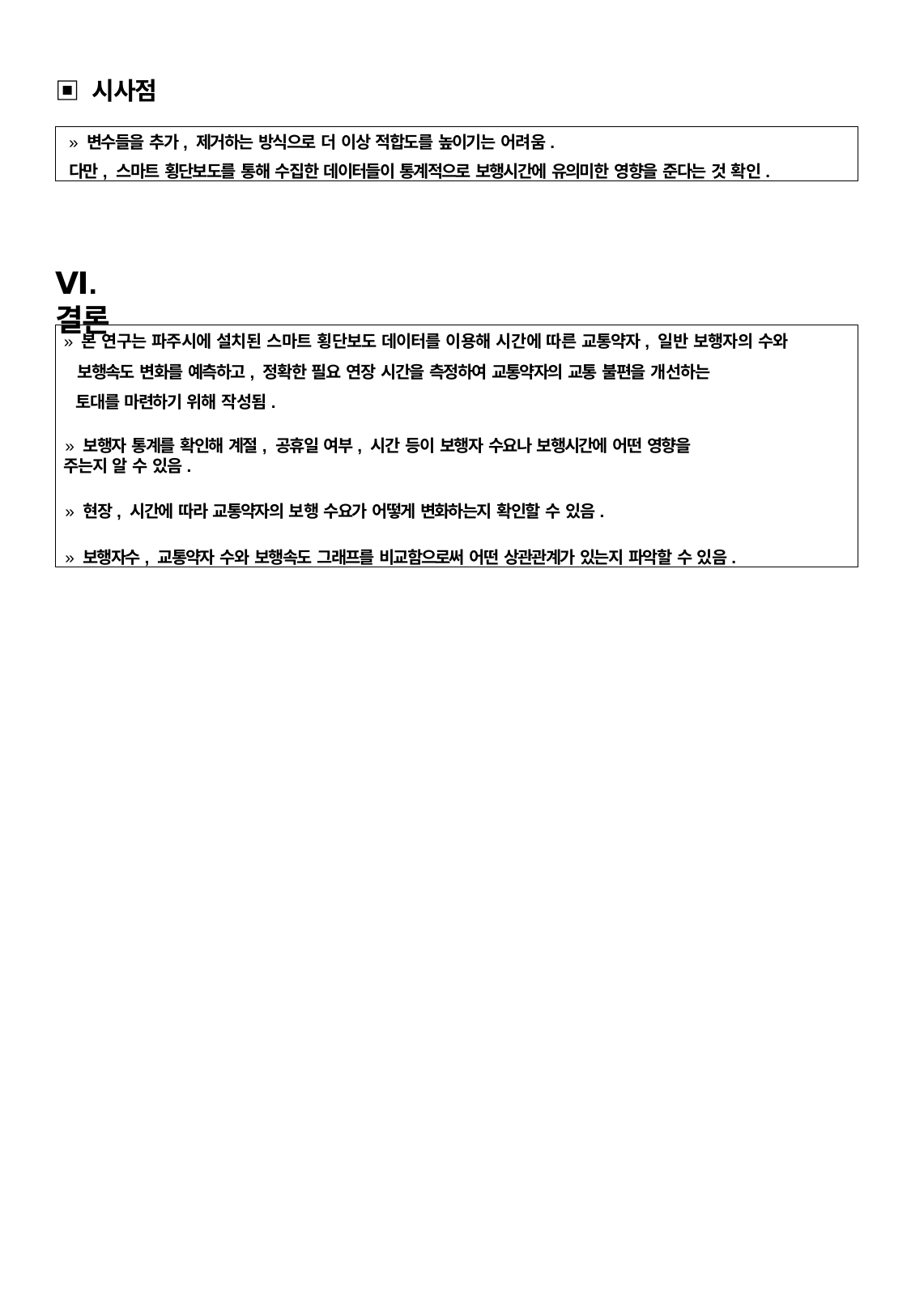

▣ 시사점
» 변수들을 추가, 제거하는 방식으로 더 이상 적합도를 높이기는 어려움.
다만, 스마트 횡단보도를 통해 수집한 데이터들이 통계적으로 보행시간에 유의미한 영향을 준다는 것 확인.
Ⅵ. 결론
» 본 연구는 파주시에 설치된 스마트 횡단보도 데이터를 이용해 시간에 따른 교통약자, 일반 보행자의 수와
보행속도 변화를 예측하고, 정확한 필요 연장 시간을 측정하여 교통약자의 교통 불편을 개선하는 토대를 마련하기 위해 작성됨.

» 보행자 통계를 확인해 계절, 공휴일 여부, 시간 등이 보행자 수요나 보행시간에 어떤 영향을 주는지 알 수 있음.

» 현장, 시간에 따라 교통약자의 보행 수요가 어떻게 변화하는지 확인할 수 있음.

» 보행자수, 교통약자 수와 보행속도 그래프를 비교함으로써 어떤 상관관계가 있는지 파악할 수 있음.